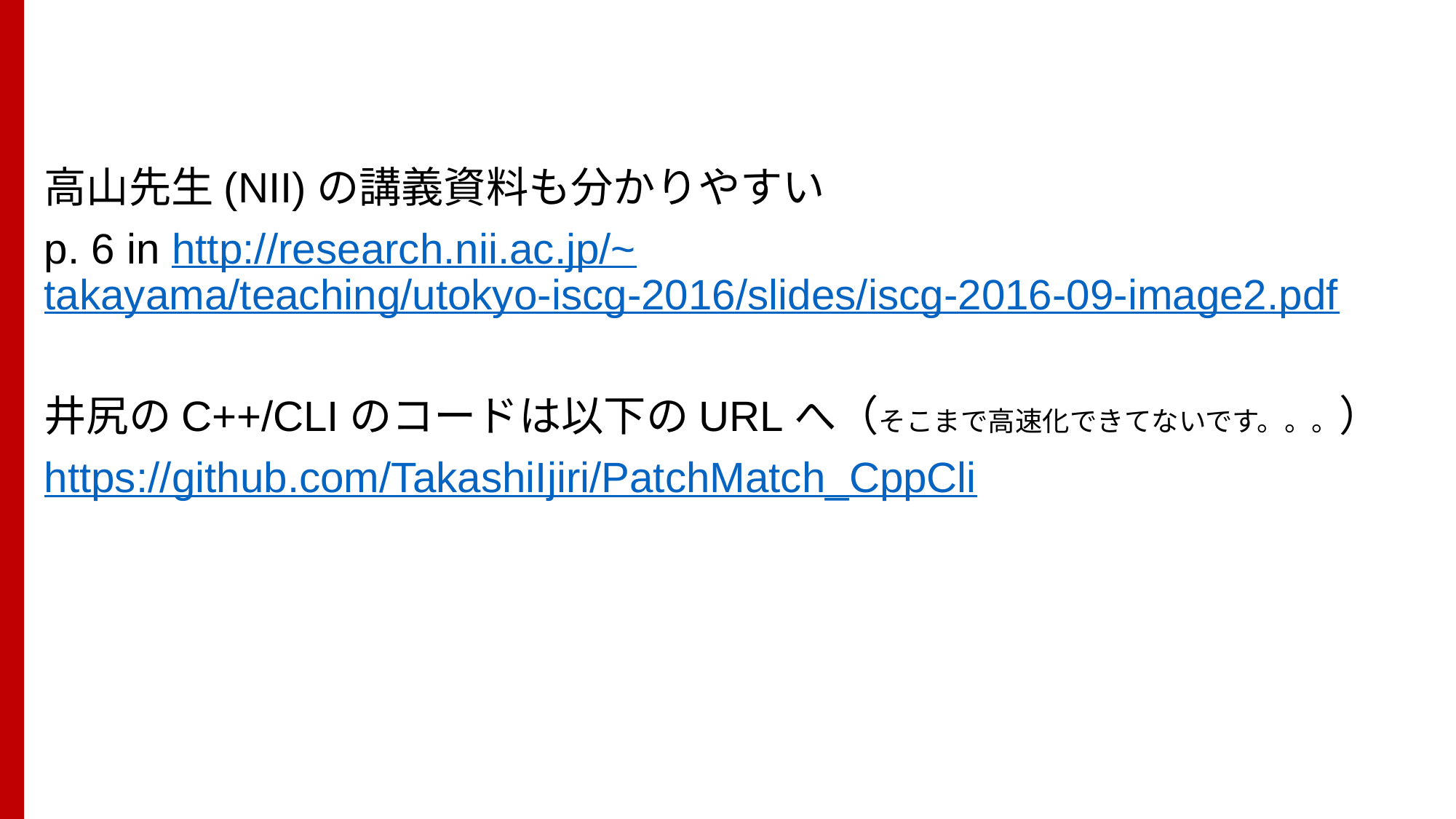

#
高山先生(NII)の講義資料も分かりやすい
p. 6 in http://research.nii.ac.jp/~takayama/teaching/utokyo-iscg-2016/slides/iscg-2016-09-image2.pdf

井尻のC++/CLIのコードは以下のURLへ（そこまで高速化できてないです。。。）
https://github.com/TakashiIjiri/PatchMatch_CppCli